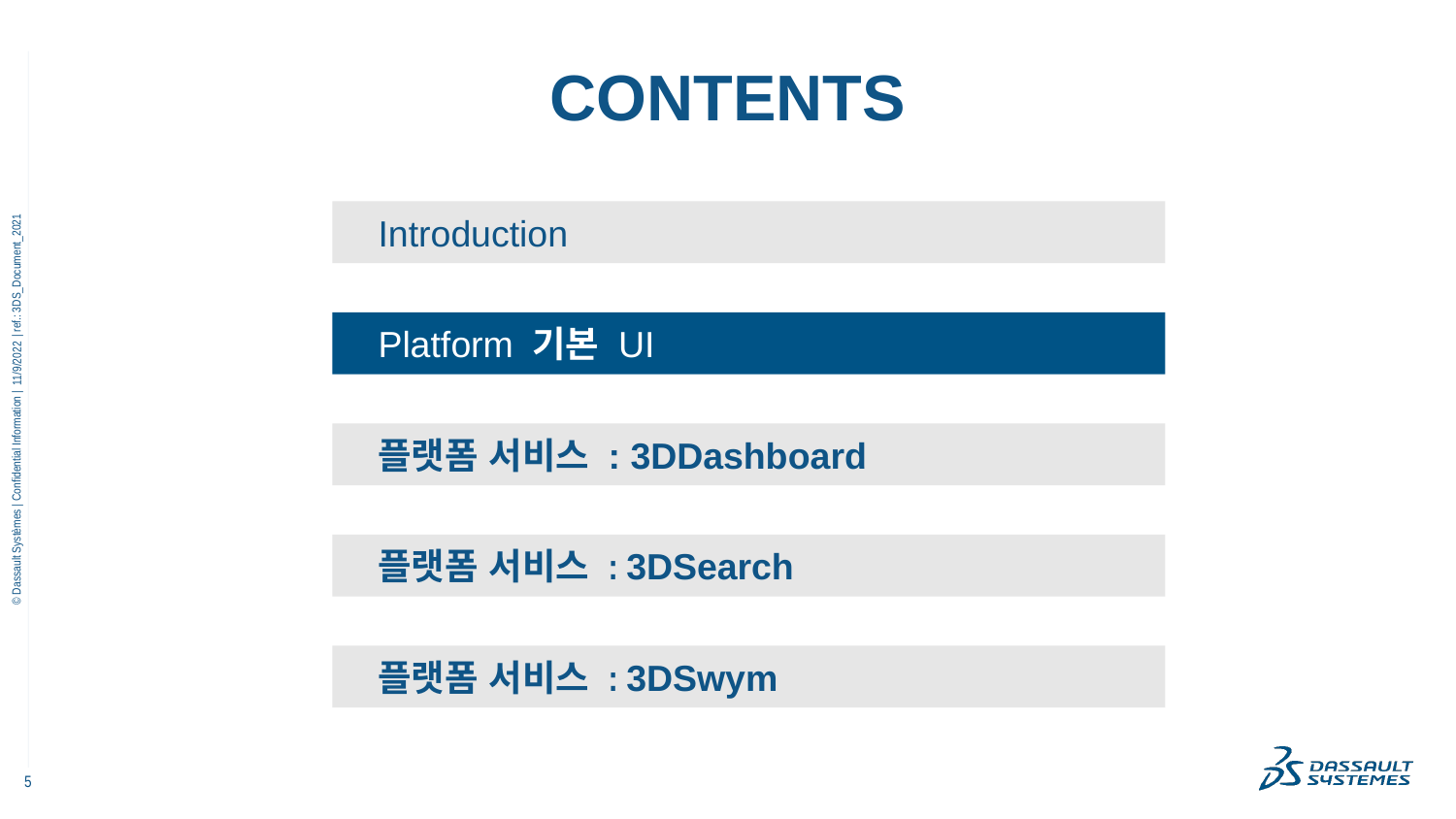

# contents
Introduction
Platform 기본 UI
11/9/2022
플랫폼 서비스 : 3DDashboard
플랫폼 서비스 : 3DSearch
플랫폼 서비스 : 3DSwym